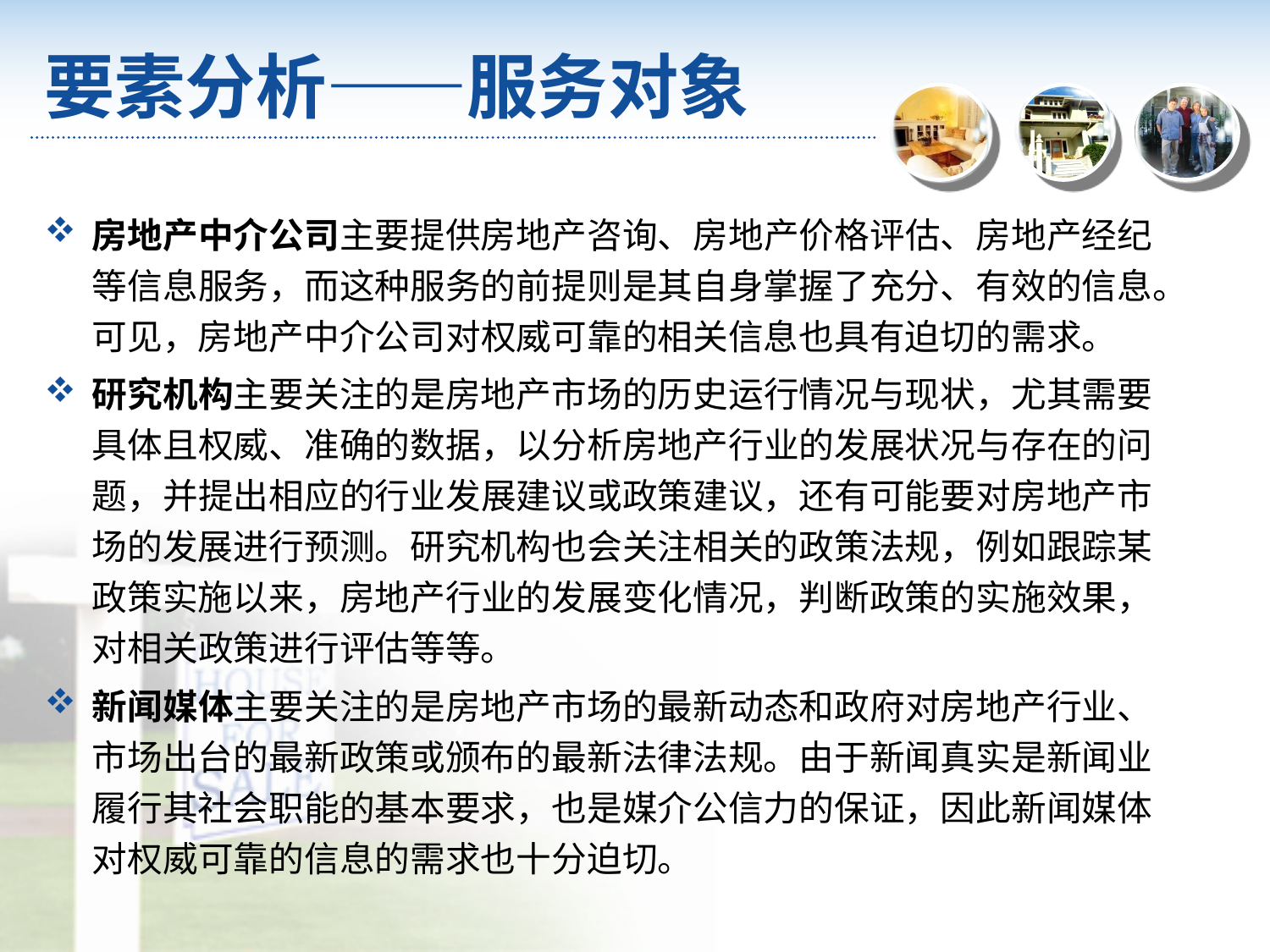

# 要素分析——服务对象
房地产中介公司主要提供房地产咨询、房地产价格评估、房地产经纪等信息服务，而这种服务的前提则是其自身掌握了充分、有效的信息。可见，房地产中介公司对权威可靠的相关信息也具有迫切的需求。
研究机构主要关注的是房地产市场的历史运行情况与现状，尤其需要具体且权威、准确的数据，以分析房地产行业的发展状况与存在的问题，并提出相应的行业发展建议或政策建议，还有可能要对房地产市场的发展进行预测。研究机构也会关注相关的政策法规，例如跟踪某政策实施以来，房地产行业的发展变化情况，判断政策的实施效果，对相关政策进行评估等等。
新闻媒体主要关注的是房地产市场的最新动态和政府对房地产行业、市场出台的最新政策或颁布的最新法律法规。由于新闻真实是新闻业履行其社会职能的基本要求，也是媒介公信力的保证，因此新闻媒体对权威可靠的信息的需求也十分迫切。